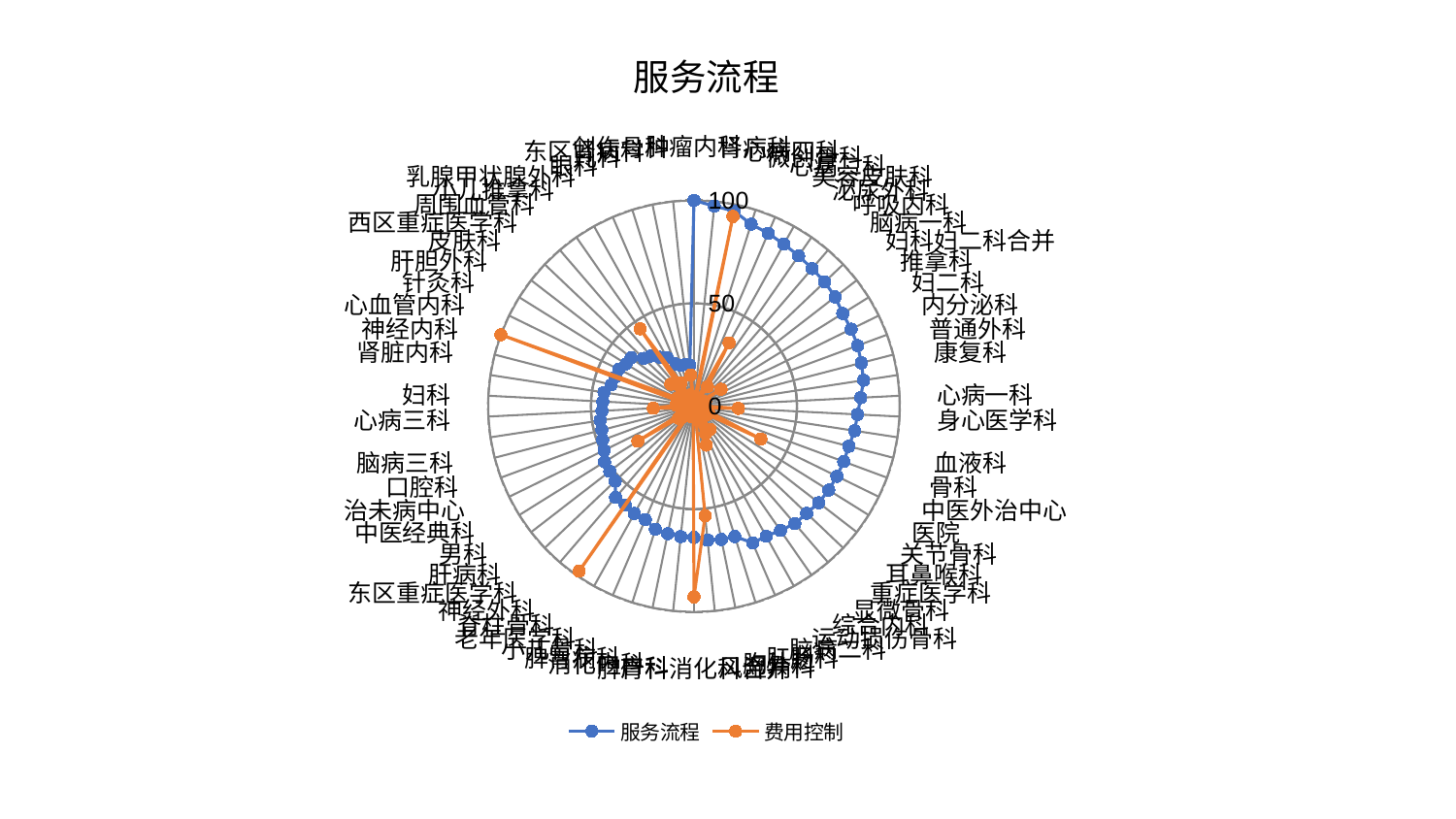

### Chart: 服务流程

| Category | 服务流程 | 费用控制 |
|---|---|---|
| 肿瘤内科 | 100.0 | 2.5881922907680215 |
| 肾病科 | 97.71037262647859 | 3.8366478711565564 |
| 心病四科 | 96.80821792773104 | 94.10235391897493 |
| 微创骨科 | 92.71633575707789 | 2.5248115423135458 |
| 心病二科 | 91.40532083865473 | 3.5170083969743327 |
| 美容皮肤科 | 90.014738109534 | 35.17886545482832 |
| 泌尿外科 | 89.03070443835263 | 11.494646857456733 |
| 呼吸内科 | 88.12164759825616 | 2.910536377427668 |
| 脑病一科 | 87.62246804787873 | 2.7356794153354365 |
| 妇科妇二科合并 | 86.74752597643202 | 3.7030908024400446 |
| 推拿科 | 85.18824778391769 | 15.527116880309183 |
| 妇二科 | 85.04196018010967 | 2.622057518712117 |
| 内分泌科 | 84.80155862109503 | 5.992550990900347 |
| 普通外科 | 84.0073141568234 | 4.674164744429747 |
| 康复科 | 83.35664080358428 | 3.500740220115961 |
| 心病一科 | 81.10938076100733 | 3.044753520020886 |
| 身心医学科 | 79.53068685782358 | 21.632134868016237 |
| 血液科 | 78.97117854817631 | 5.462216519235328 |
| 骨科 | 77.72107845879428 | 3.348684518894522 |
| 中医外治中心 | 77.58457088728358 | 7.522275495889634 |
| 医院 | 77.33800019143354 | 36.20539077502373 |
| 关节骨科 | 77.12769808689757 | 7.629474944784044 |
| 耳鼻喉科 | 76.62186987457406 | 4.387296279330548 |
| 重症医学科 | 75.56779589851709 | 6.910745166377909 |
| 显微骨科 | 75.21742294904448 | 4.271549936316533 |
| 综合内科 | 73.5660198932375 | 13.783479216155625 |
| 运动损伤骨科 | 72.27481536217785 | 6.805386125063272 |
| 脑病二科 | 72.27031422043987 | 14.407200848068255 |
| 肛肠科 | 66.36010545735985 | 19.845417710631427 |
| 胸外科 | 66.12569100868662 | 3.0204387068025773 |
| 风湿病科 | 65.40488861219578 | 53.543808421252486 |
| 脾胃科消化科合并 | 63.79022348184925 | 92.65609167197935 |
| 产科 | 63.698882911257954 | 4.068895048439038 |
| 消化内科 | 63.28555579868291 | 4.127036774000635 |
| 脾胃病科 | 62.66571752317986 | 5.18084815132336 |
| 小儿骨科 | 59.93538137471435 | 4.012166899625532 |
| 老年医学科 | 59.61363386778717 | 3.923232366738564 |
| 脊柱骨科 | 58.448126206737484 | 97.58945576912986 |
| 神经外科 | 58.43322045116816 | 3.5251960529166197 |
| 东区重症医学科 | 52.799603218204176 | 7.881467694579752 |
| 肝病科 | 51.698794508619734 | 9.541247235546546 |
| 男科 | 51.15993214055909 | 32.12618830637528 |
| 中医经典科 | 48.68192371448365 | 3.191561166627394 |
| 治未病中心 | 47.30307465290867 | 5.972741184305815 |
| 口腔科 | 46.23877245495919 | 4.390366403651336 |
| 脑病三科 | 46.11645661173402 | 6.110153902495318 |
| 心病三科 | 44.74461852211142 | 19.800475751513872 |
| 妇科 | 44.359098285396 | 8.64377438642043 |
| 肾脏内科 | 44.228978407840906 | 3.9850331209440495 |
| 神经内科 | 41.50430791710933 | 3.225357741161705 |
| 心血管内科 | 40.79829065990661 | 100.0 |
| 针灸科 | 40.770475020394656 | 8.971461744842848 |
| 肝胆外科 | 38.8292100675798 | 4.166922178983667 |
| 皮肤科 | 38.57991218869989 | 4.134910777990132 |
| 西区重症医学科 | 33.782977481047624 | 15.550864024169766 |
| 周围血管科 | 32.13684462446772 | 4.917598609159119 |
| 小儿推拿科 | 28.962583936748906 | 45.77909678467999 |
| 乳腺甲状腺外科 | 26.889126379815405 | 12.930167061699375 |
| 眼科 | 22.314436832142004 | 2.3980250355630366 |
| 儿科 | 20.81720287244851 | 5.702366792046847 |
| 东区肾病科 | 20.699268963572838 | 4.543480250320145 |
| 创伤骨科 | 20.002484768403303 | 15.240531251075828 |
54